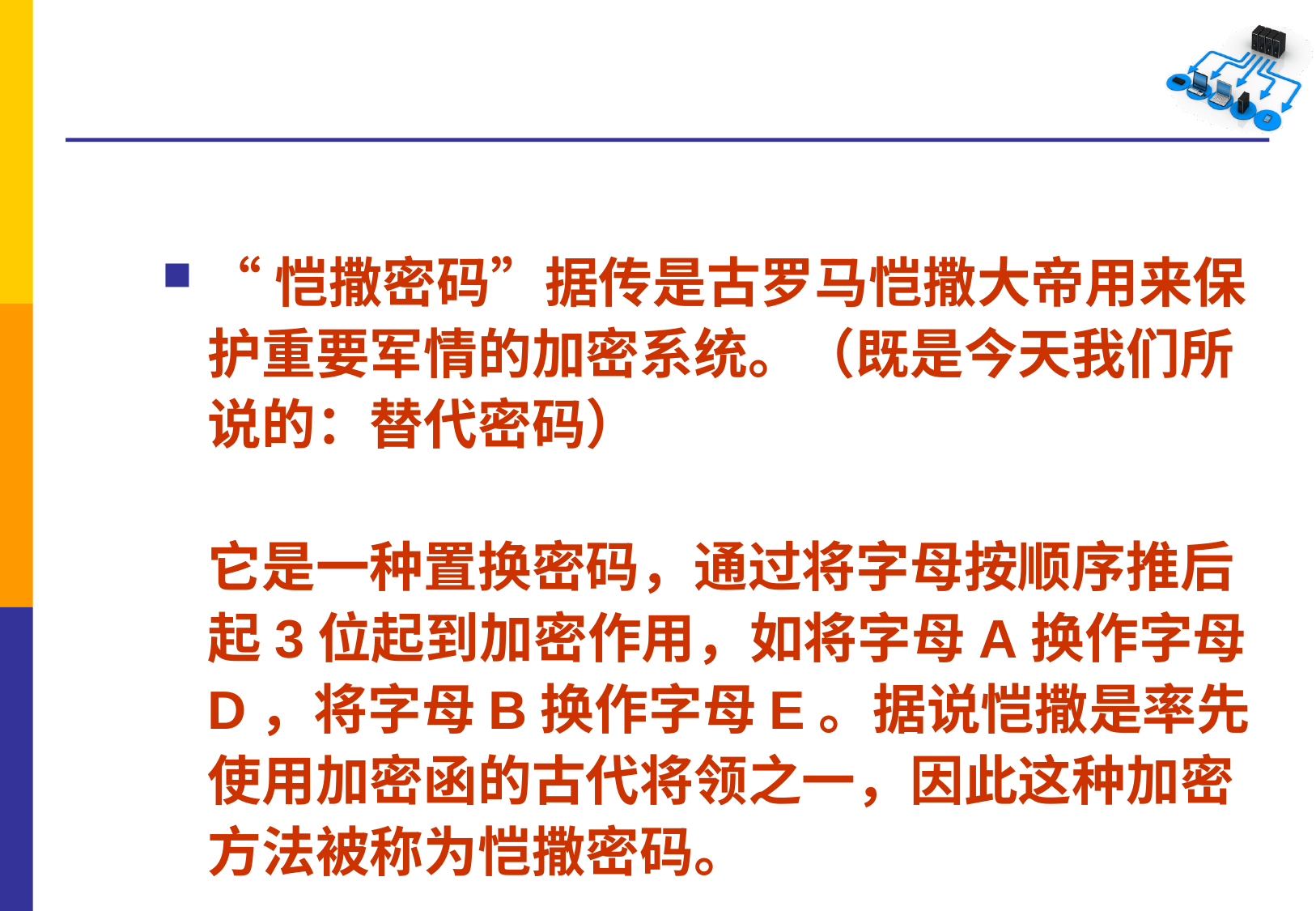

#
“恺撒密码”据传是古罗马恺撒大帝用来保护重要军情的加密系统。（既是今天我们所说的：替代密码）
它是一种置换密码，通过将字母按顺序推后起3位起到加密作用，如将字母A换作字母D，将字母B换作字母E。据说恺撒是率先使用加密函的古代将领之一，因此这种加密方法被称为恺撒密码。